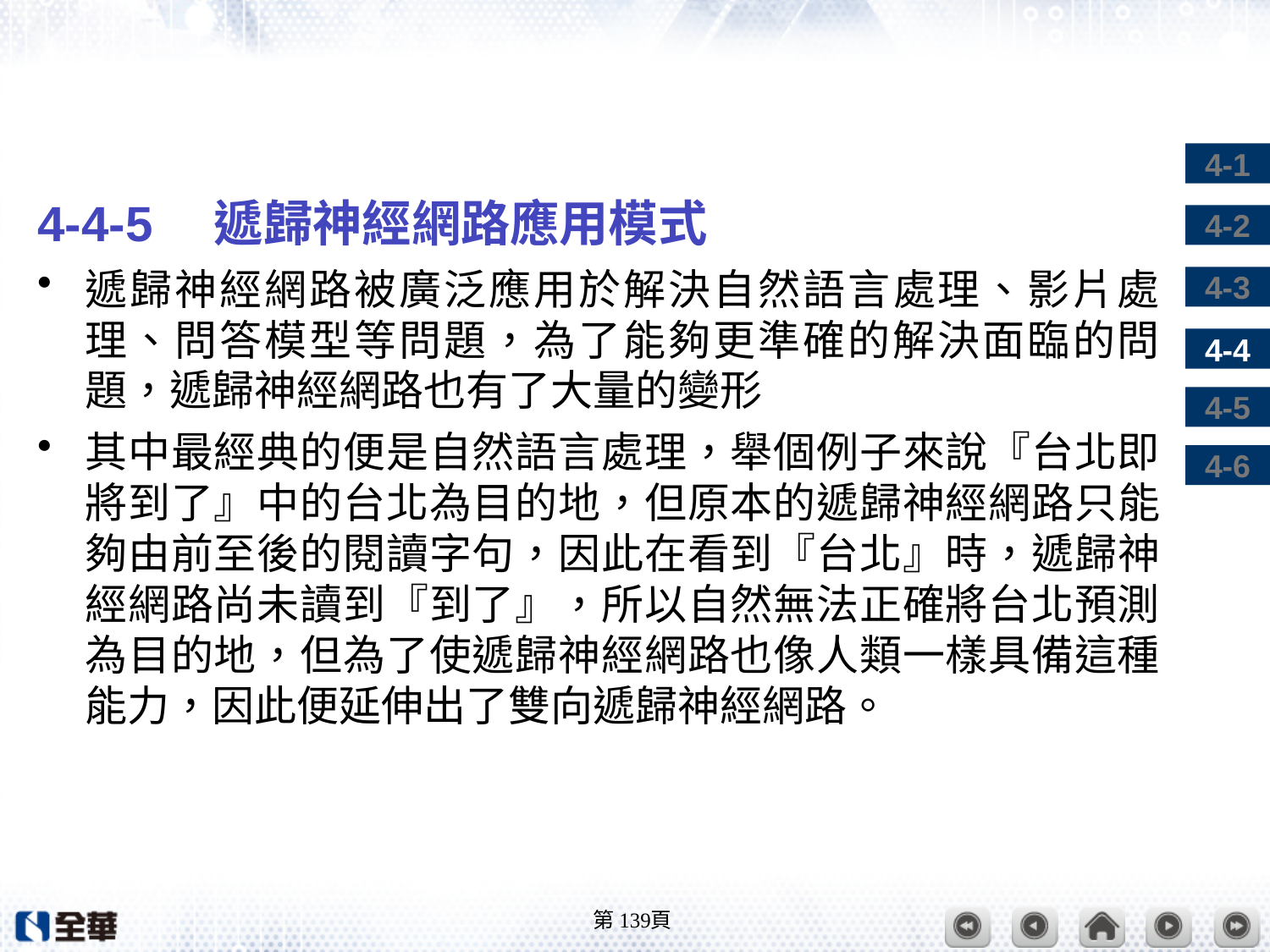

#
4-4-5　遞歸神經網路應用模式
遞歸神經網路被廣泛應用於解決自然語言處理、影片處理、問答模型等問題，為了能夠更準確的解決面臨的問題，遞歸神經網路也有了大量的變形
其中最經典的便是自然語言處理，舉個例子來說『台北即將到了』中的台北為目的地，但原本的遞歸神經網路只能夠由前至後的閱讀字句，因此在看到『台北』時，遞歸神經網路尚未讀到『到了』，所以自然無法正確將台北預測為目的地，但為了使遞歸神經網路也像人類一樣具備這種能力，因此便延伸出了雙向遞歸神經網路。